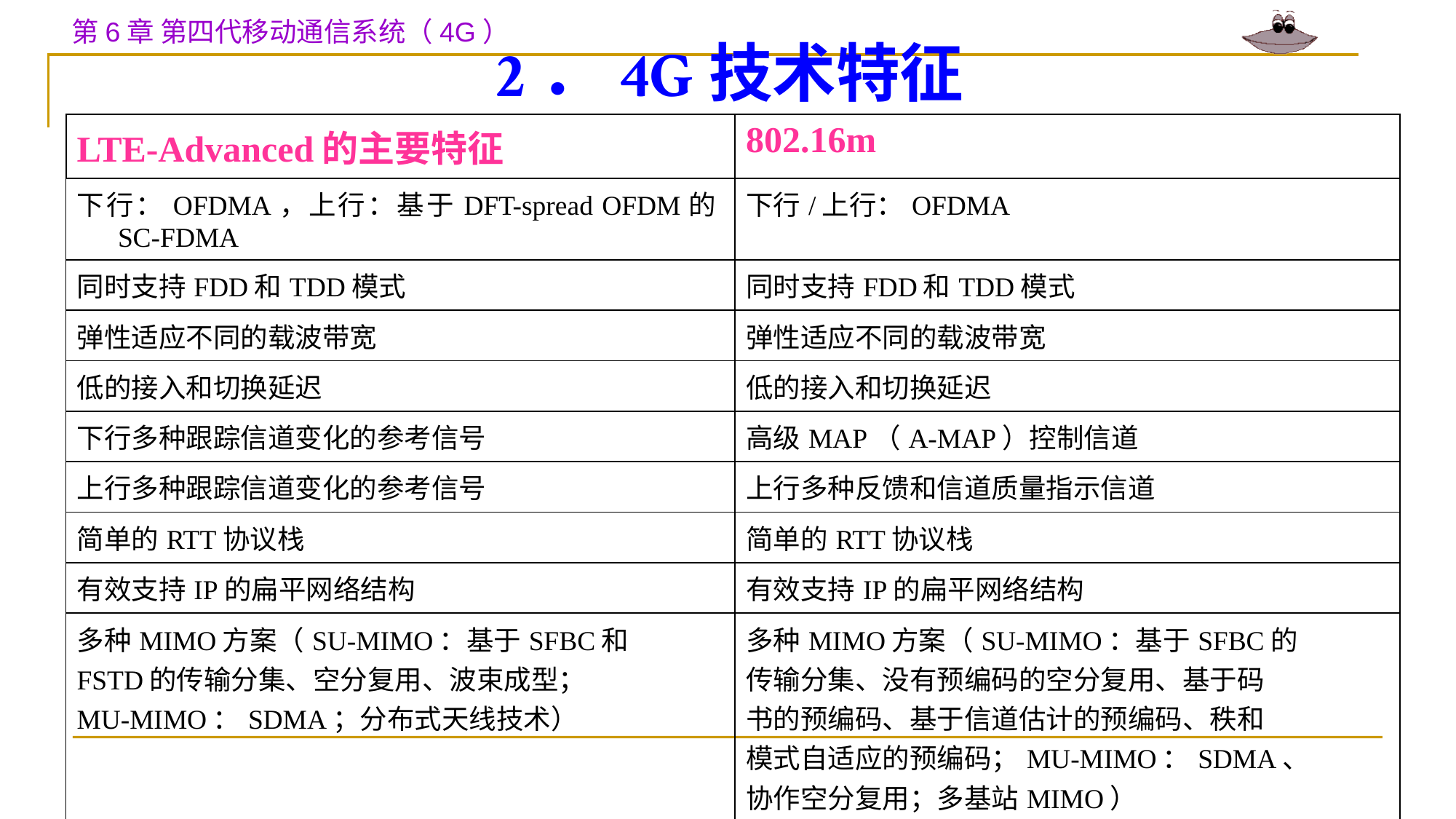

# 2．4G技术特征
| LTE-Advanced的主要特征 | 802.16m |
| --- | --- |
| 下行：OFDMA，上行：基于DFT-spread OFDM的SC-FDMA | 下行/上行：OFDMA |
| 同时支持FDD和TDD模式 | 同时支持FDD和TDD模式 |
| 弹性适应不同的载波带宽 | 弹性适应不同的载波带宽 |
| 低的接入和切换延迟 | 低的接入和切换延迟 |
| 下行多种跟踪信道变化的参考信号 | 高级MAP（A-MAP）控制信道 |
| 上行多种跟踪信道变化的参考信号 | 上行多种反馈和信道质量指示信道 |
| 简单的RTT协议栈 | 简单的RTT协议栈 |
| 有效支持IP的扁平网络结构 | 有效支持IP的扁平网络结构 |
| 多种MIMO方案（SU-MIMO：基于SFBC和 FSTD的传输分集、空分复用、波束成型； MU-MIMO：SDMA；分布式天线技术） | 多种MIMO方案（SU-MIMO：基于SFBC的 传输分集、没有预编码的空分复用、基于码 书的预编码、基于信道估计的预编码、秩和 模式自适应的预编码；MU-MIMO：SDMA、 协作空分复用；多基站MIMO） |